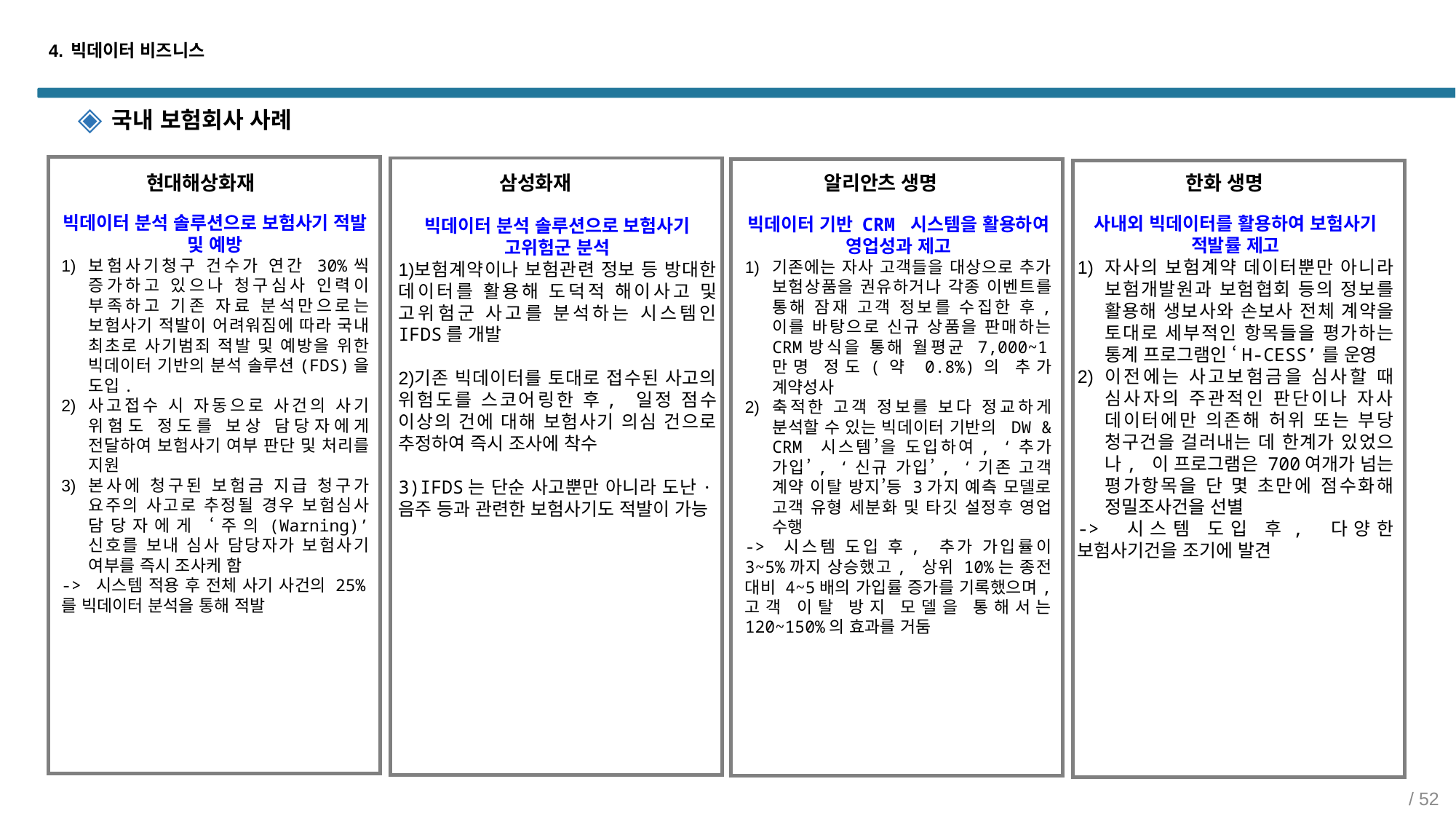

# 4. 빅데이터 비즈니스
국내 보험회사 사례

현대해상화재
삼성화재
한화 생명
알리안츠 생명
빅데이터 분석 솔루션으로 보험사기 적발 및 예방
보험사기청구 건수가 연간 30%씩 증가하고 있으나 청구심사 인력이 부족하고 기존 자료 분석만으로는 보험사기 적발이 어려워짐에 따라 국내 최초로 사기범죄 적발 및 예방을 위한 빅데이터 기반의 분석 솔루션(FDS)을 도입.
사고접수 시 자동으로 사건의 사기 위험도 정도를 보상 담당자에게 전달하여 보험사기 여부 판단 및 처리를 지원
본사에 청구된 보험금 지급 청구가 요주의 사고로 추정될 경우 보험심사 담당자에게 ‘주의(Warning)’ 신호를 보내 심사 담당자가 보험사기 여부를 즉시 조사케 함
-> 시스템 적용 후 전체 사기 사건의 25%를 빅데이터 분석을 통해 적발
사내외 빅데이터를 활용하여 보험사기 적발률 제고
자사의 보험계약 데이터뿐만 아니라 보험개발원과 보험협회 등의 정보를 활용해 생보사와 손보사 전체 계약을 토대로 세부적인 항목들을 평가하는 통계 프로그램인 ‘H-CESS’를 운영
이전에는 사고보험금을 심사할 때 심사자의 주관적인 판단이나 자사 데이터에만 의존해 허위 또는 부당 청구건을 걸러내는 데 한계가 있었으나, 이 프로그램은 700여개가 넘는 평가항목을 단 몇 초만에 점수화해 정밀조사건을 선별
-> 시스템 도입 후, 다양한 보험사기건을 조기에 발견
빅데이터 기반 CRM 시스템을 활용하여 영업성과 제고
기존에는 자사 고객들을 대상으로 추가 보험상품을 권유하거나 각종 이벤트를 통해 잠재 고객 정보를 수집한 후, 이를 바탕으로 신규 상품을 판매하는 CRM방식을 통해 월평균 7,000~1만명 정도(약 0.8%)의 추가 계약성사
축적한 고객 정보를 보다 정교하게 분석할 수 있는 빅데이터 기반의  DW & CRM 시스템’을 도입하여, ‘추가 가입’, ‘신규 가입’, ‘기존 고객 계약 이탈 방지’등 3가지 예측 모델로 고객 유형 세분화 및 타깃 설정후 영업 수행
-> 시스템 도입 후, 추가 가입률이 3~5%까지 상승했고, 상위 10%는 종전 대비 4~5배의 가입률 증가를 기록했으며, 고객 이탈 방지 모델을 통해서는 120~150%의 효과를 거둠
빅데이터 분석 솔루션으로 보험사기 고위험군 분석
보험계약이나 보험관련 정보 등 방대한 데이터를 활용해 도덕적 해이사고 및 고위험군 사고를 분석하는 시스템인 IFDS를 개발

기존 빅데이터를 토대로 접수된 사고의 위험도를 스코어링한 후, 일정 점수 이상의 건에 대해 보험사기 의심 건으로 추정하여 즉시 조사에 착수

IFDS는 단순 사고뿐만 아니라 도난·음주 등과 관련한 보험사기도 적발이 가능

/ 52